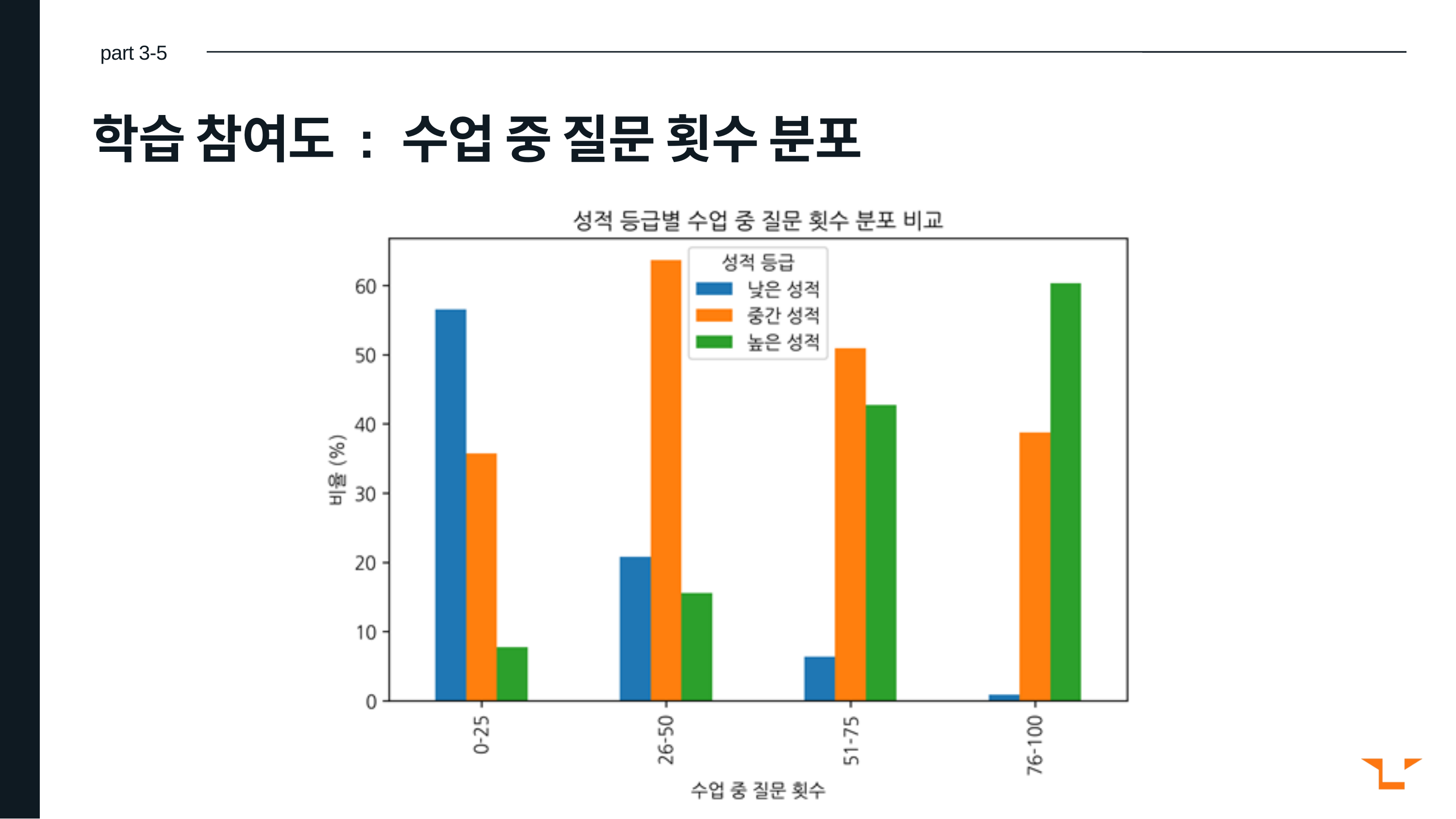

part 3-5

학습 참여도 : 수업 중 질문 횟수 분포